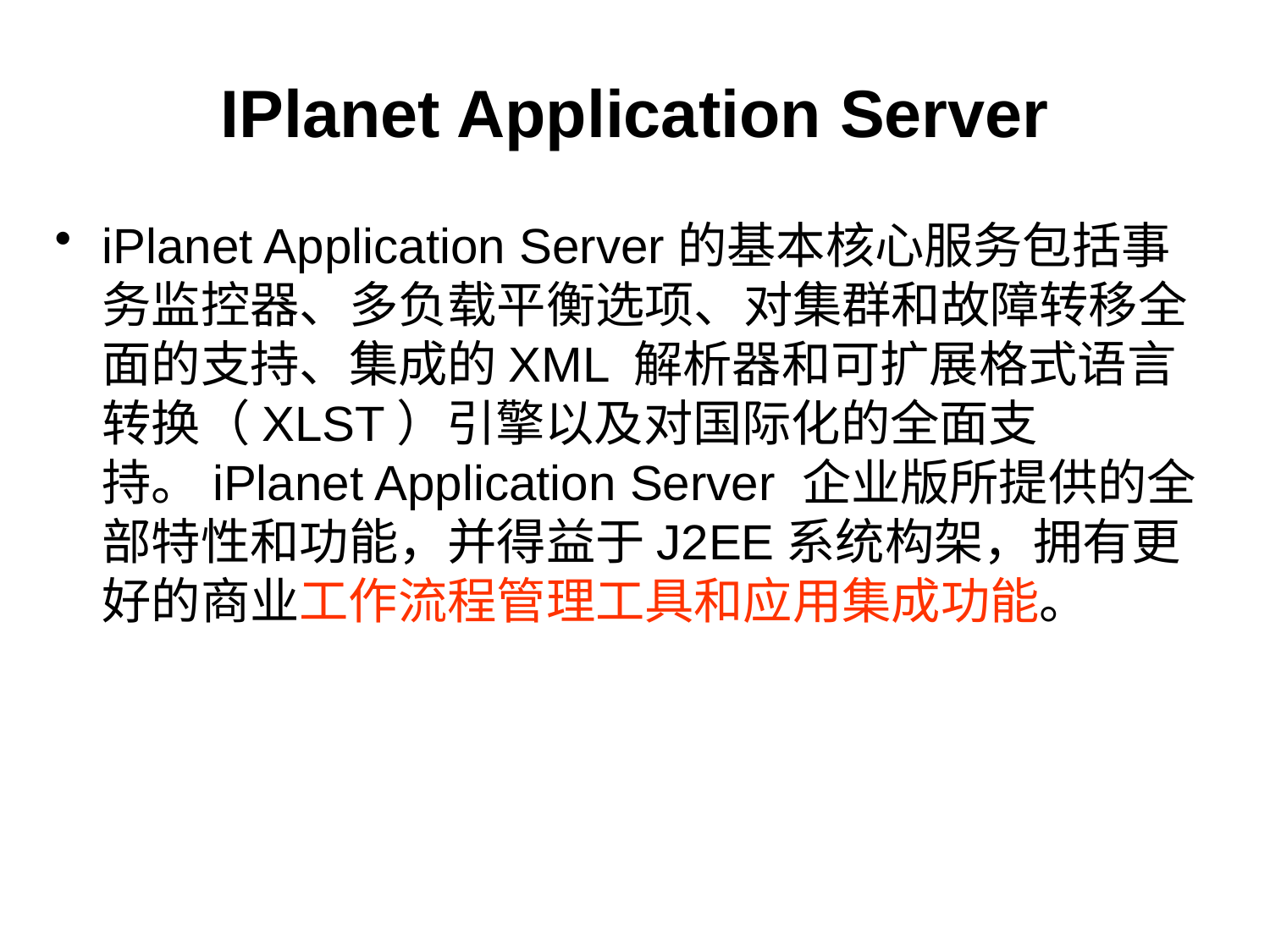

# IPlanet Application Server
iPlanet Application Server的基本核心服务包括事务监控器、多负载平衡选项、对集群和故障转移全面的支持、集成的XML 解析器和可扩展格式语言转换（XLST）引擎以及对国际化的全面支持。iPlanet Application Server 企业版所提供的全部特性和功能，并得益于J2EE系统构架，拥有更好的商业工作流程管理工具和应用集成功能。